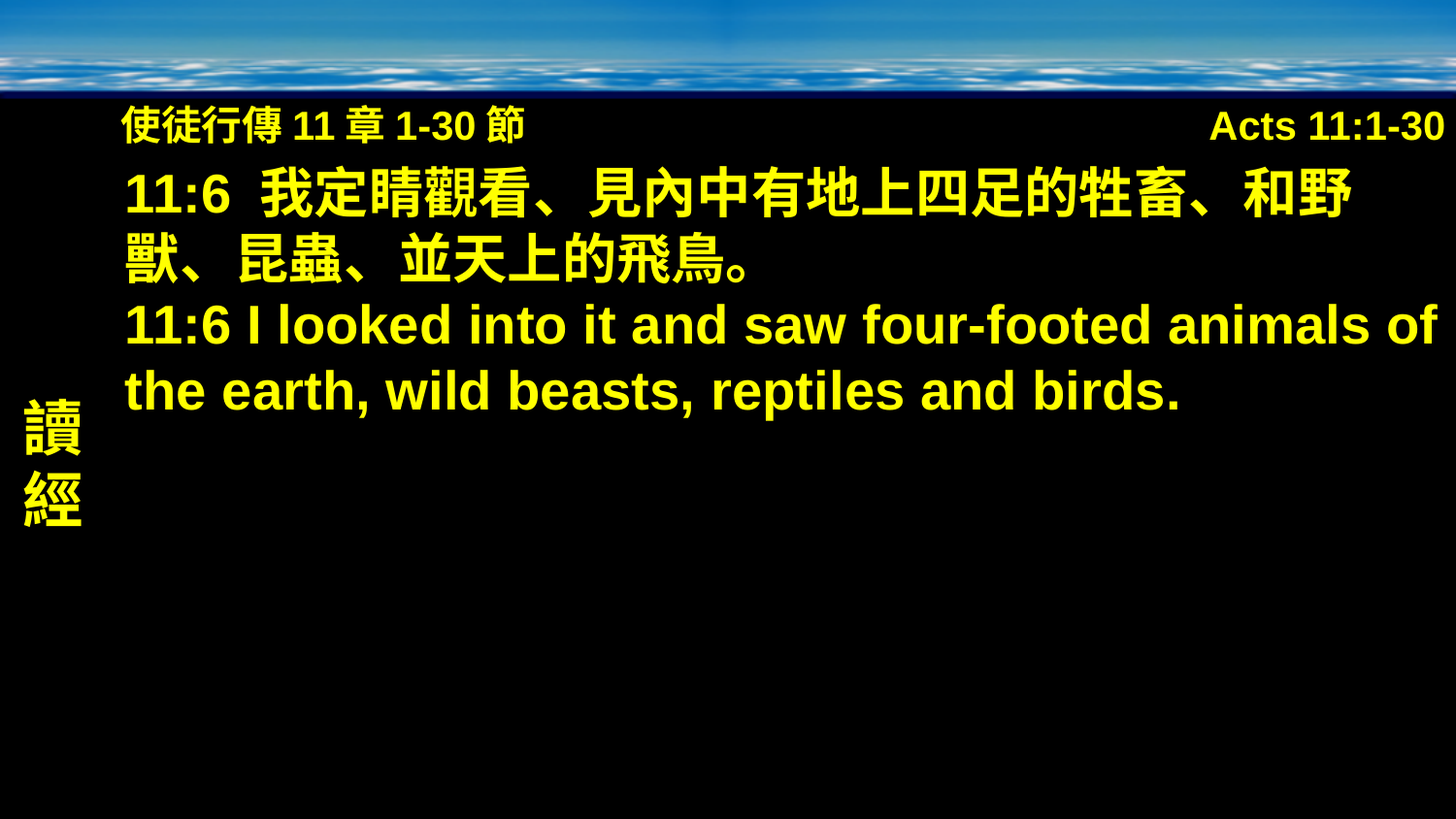

使徒行傳11章1-30節
Acts 11:1-30
讀經
11:6 我定睛觀看、見內中有地上四足的牲畜、和野獸、昆蟲、並天上的飛鳥。
11:6 I looked into it and saw four-footed animals of the earth, wild beasts, reptiles and birds.